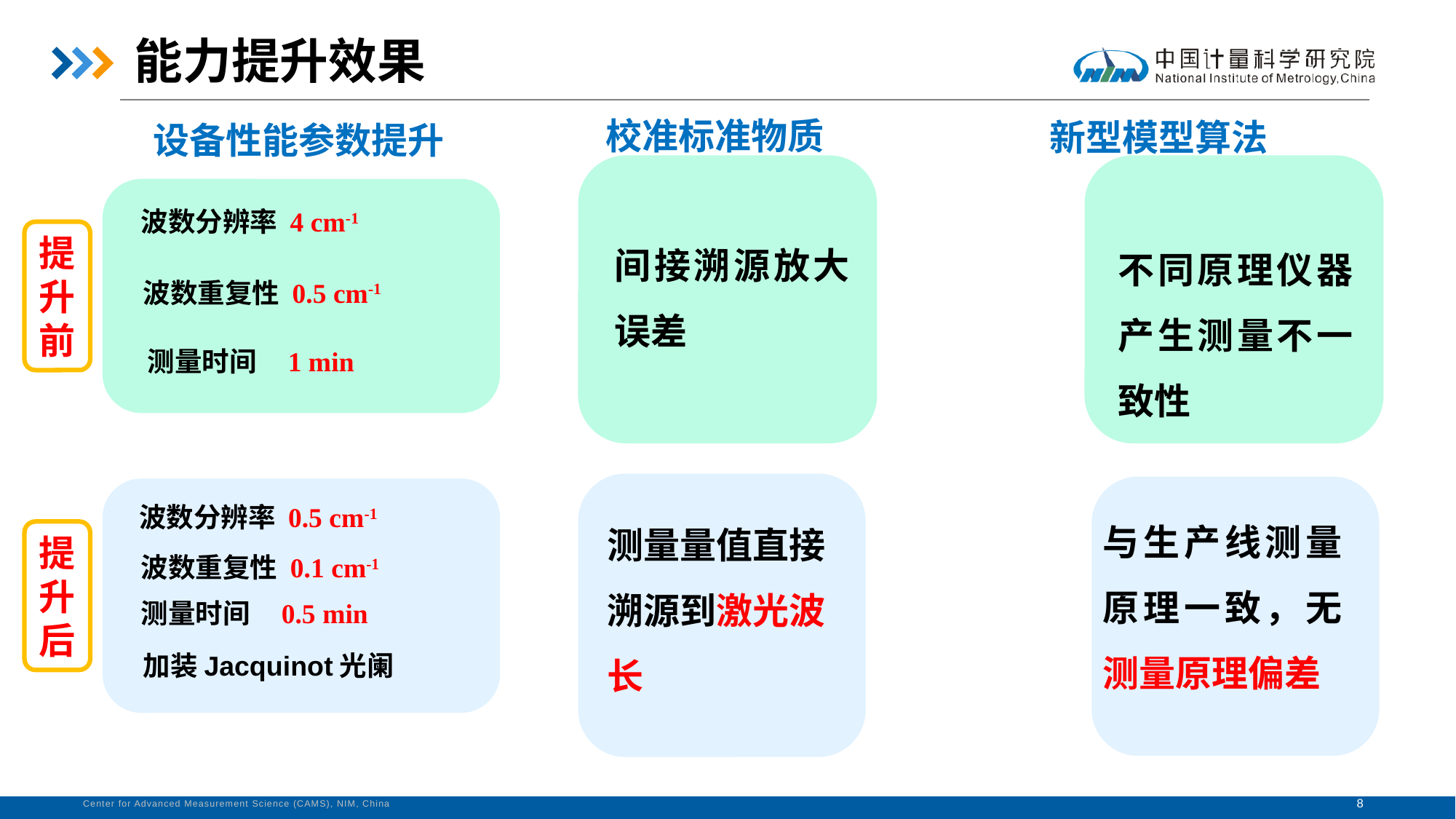

能力提升效果
校准标准物质
新型模型算法
设备性能参数提升

波数分辨率 4 cm-1
间接溯源放大误差
不同原理仪器产生测量不一致性
提升前
波数重复性 0.5 cm-1
测量时间    1 min

与生产线测量原理一致，无测量原理偏差
波数分辨率 0.5 cm-1
测量量值直接溯源到激光波长
提升
后
波数重复性 0.1 cm-1
测量时间    0.5 min
加装Jacquinot光阑